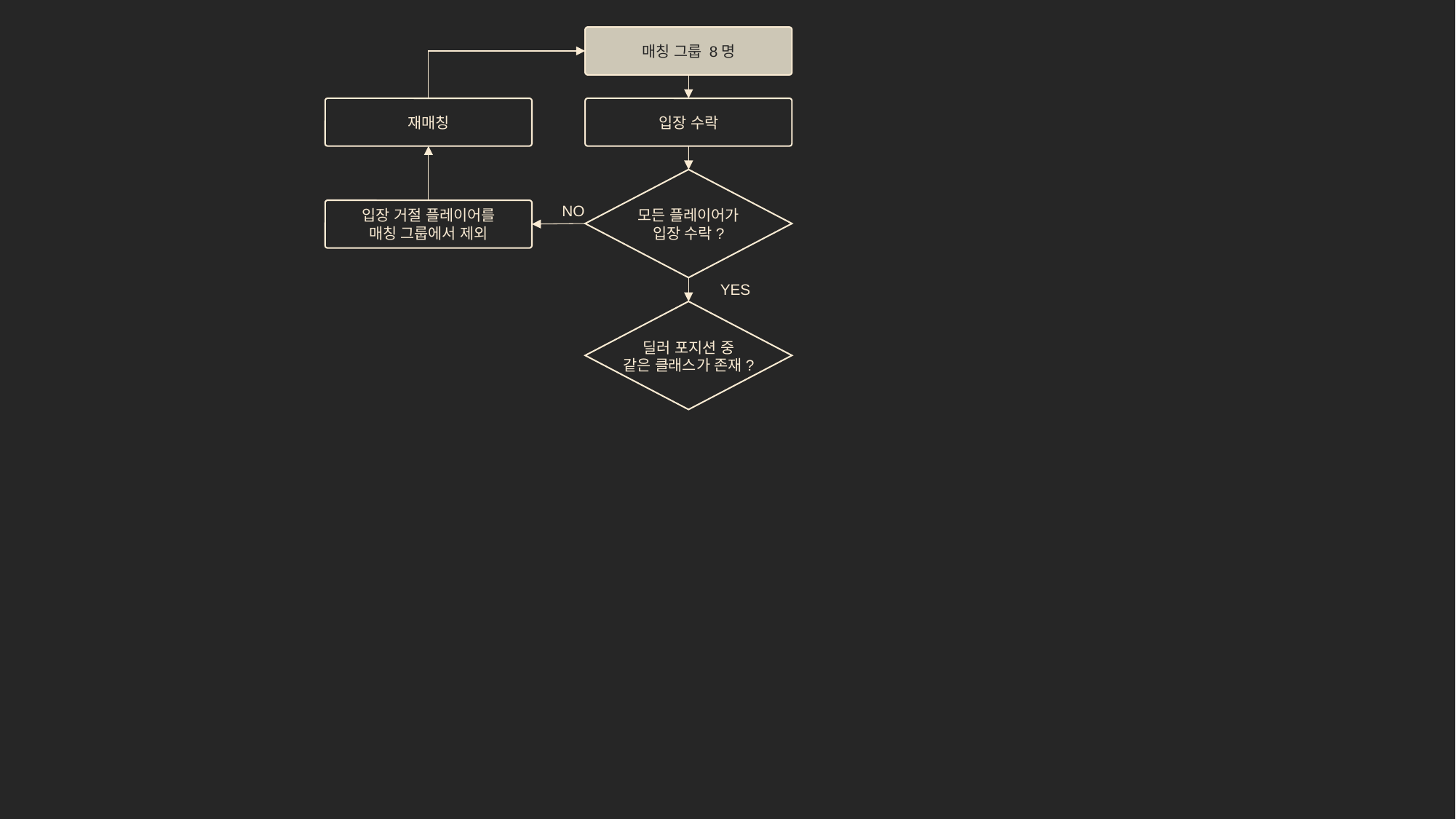

매칭 그룹 8명
재매칭
입장 수락

NO
입장 거절 플레이어를
매칭 그룹에서 제외
모든 플레이어가
입장 수락?
YES

딜러 포지션 중
같은 클래스가 존재?